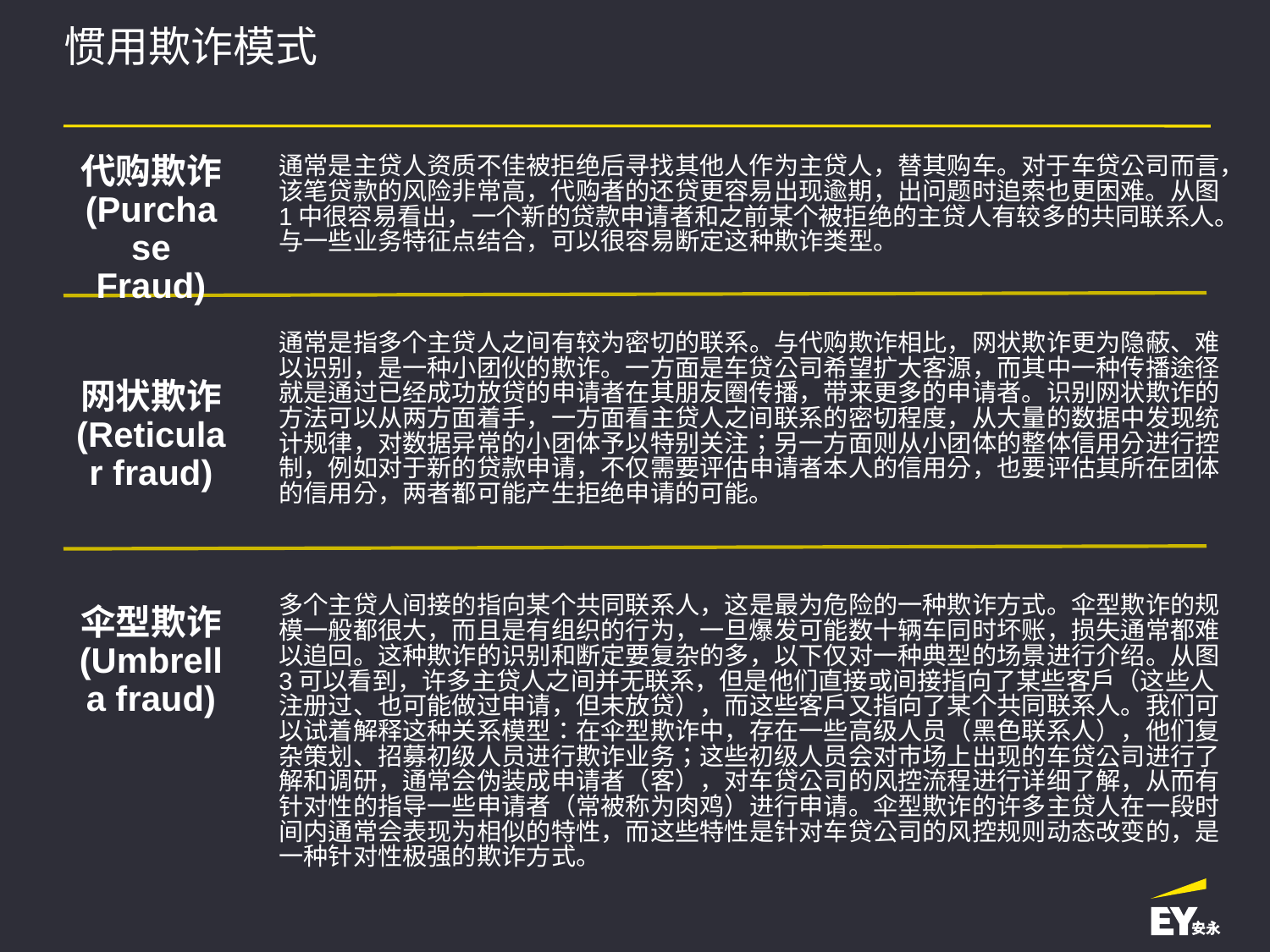

# 惯用欺诈模式
代购欺诈 (Purchase Fraud)
通常是主贷人资质不佳被拒绝后寻找其他人作为主贷人，替其购车。对于车贷公司而言，该笔贷款的风险非常高，代购者的还贷更容易出现逾期，出问题时追索也更困难。从图1中很容易看出，一个新的贷款申请者和之前某个被拒绝的主贷人有较多的共同联系人。与一些业务特征点结合，可以很容易断定这种欺诈类型。

通常是指多个主贷人之间有较为密切的联系。与代购欺诈相比，网状欺诈更为隐蔽、难以识别，是一种小团伙的欺诈。一方面是车贷公司希望扩大客源，而其中一种传播途径就是通过已经成功放贷的申请者在其朋友圈传播，带来更多的申请者。识别网状欺诈的方法可以从两方面着手，一方面看主贷人之间联系的密切程度，从大量的数据中发现统计规律，对数据异常的小团体予以特别关注；另一方面则从小团体的整体信用分进行控制，例如对于新的贷款申请，不仅需要评估申请者本人的信用分，也要评估其所在团体的信用分，两者都可能产生拒绝申请的可能。
网状欺诈 (Reticular fraud)

多个主贷人间接的指向某个共同联系人，这是最为危险的一种欺诈方式。伞型欺诈的规模一般都很大，而且是有组织的行为，一旦爆发可能数十辆车同时坏账，损失通常都难以追回。这种欺诈的识别和断定要复杂的多，以下仅对一种典型的场景进行介绍。从图3可以看到，许多主贷人之间并无联系，但是他们直接或间接指向了某些客户（这些人注册过、也可能做过申请，但未放贷），而这些客户又指向了某个共同联系人。我们可以试着解释这种关系模型：在伞型欺诈中，存在一些高级人员（黑色联系人），他们复杂策划、招募初级人员进行欺诈业务；这些初级人员会对市场上出现的车贷公司进行了解和调研，通常会伪装成申请者（客），对车贷公司的风控流程进行详细了解，从而有针对性的指导一些申请者（常被称为肉鸡）进行申请。伞型欺诈的许多主贷人在一段时间内通常会表现为相似的特性，而这些特性是针对车贷公司的风控规则动态改变的，是一种针对性极强的欺诈方式。
伞型欺诈 (Umbrella fraud)